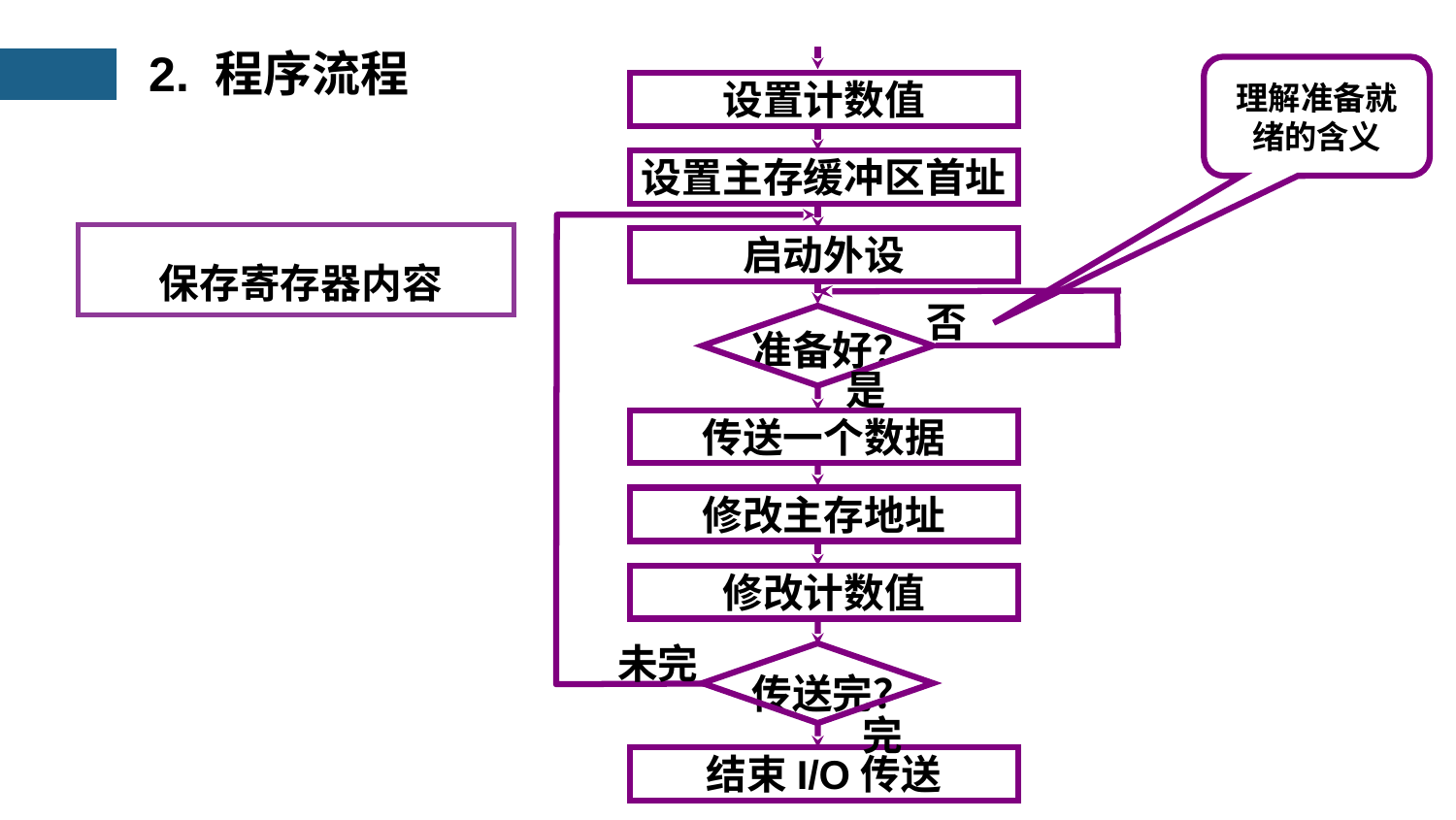

2. 程序流程

理解准备就绪的含义
设置计数值

设置主存缓冲区首址

未完
     保存寄存器内容
启动外设

否

准备好？
是

传送一个数据

修改主存地址

修改计数值

传送完？
完

结束I/O传送